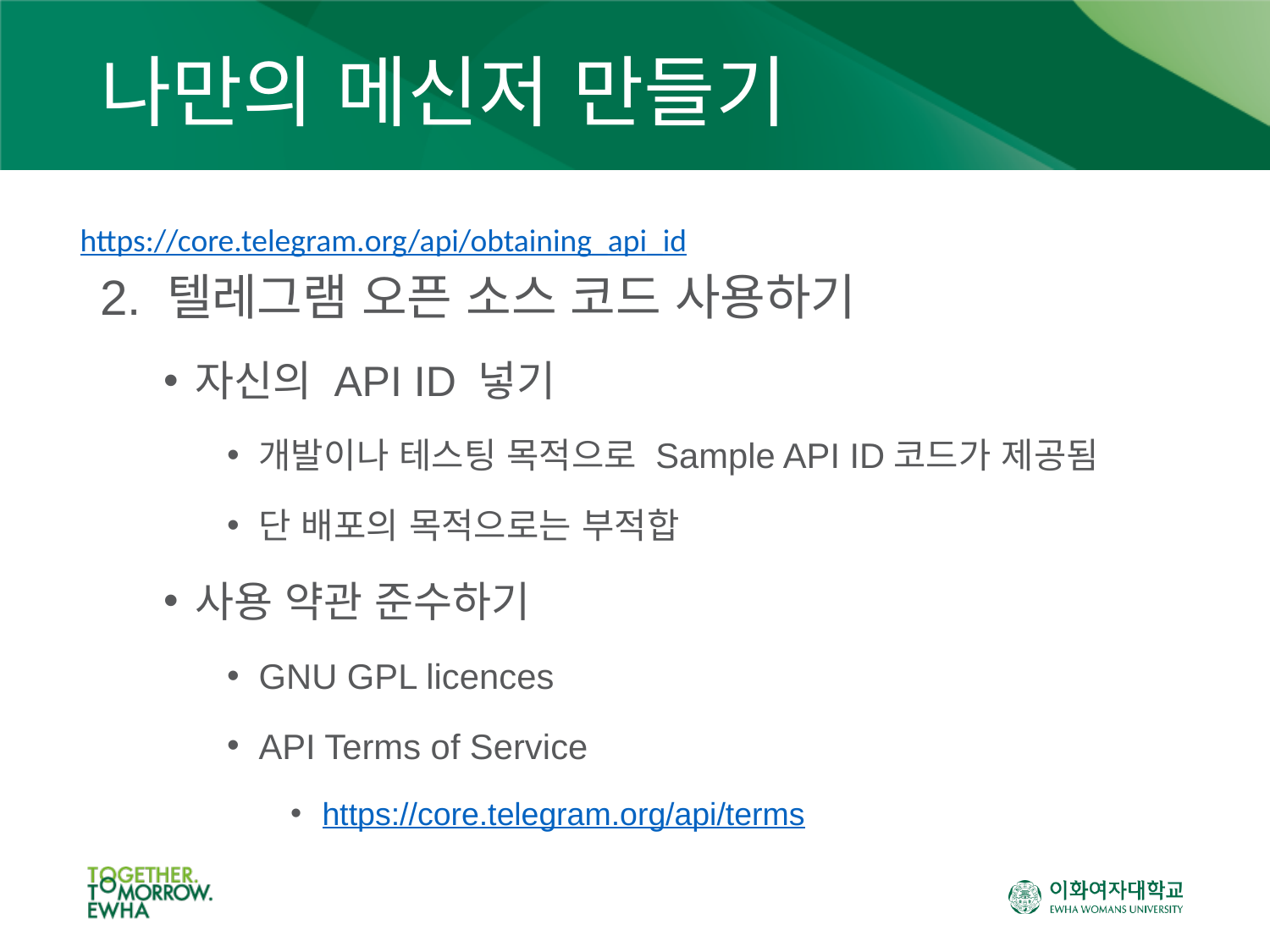

# 나만의 메신저 만들기
https://core.telegram.org/api/obtaining_api_id
2. 텔레그램 오픈 소스 코드 사용하기
자신의 API ID 넣기
개발이나 테스팅 목적으로 Sample API ID코드가 제공됨
단 배포의 목적으로는 부적합
사용 약관 준수하기
GNU GPL licences
API Terms of Service
https://core.telegram.org/api/terms